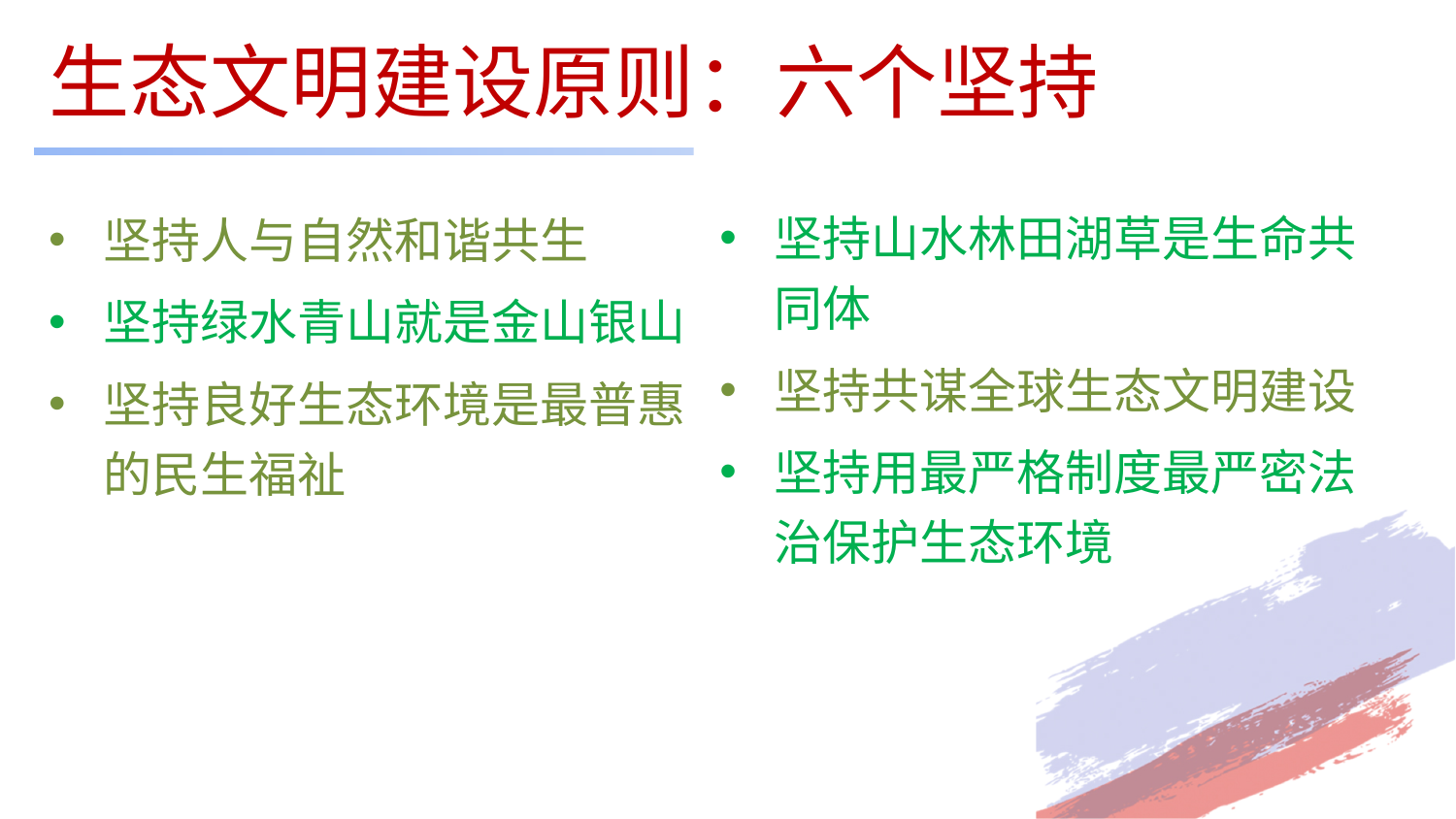

# 生态文明建设原则：六个坚持
坚持山水林田湖草是生命共同体
坚持共谋全球生态文明建设
坚持用最严格制度最严密法治保护生态环境
坚持人与自然和谐共生
坚持绿水青山就是金山银山
坚持良好生态环境是最普惠的民生福祉